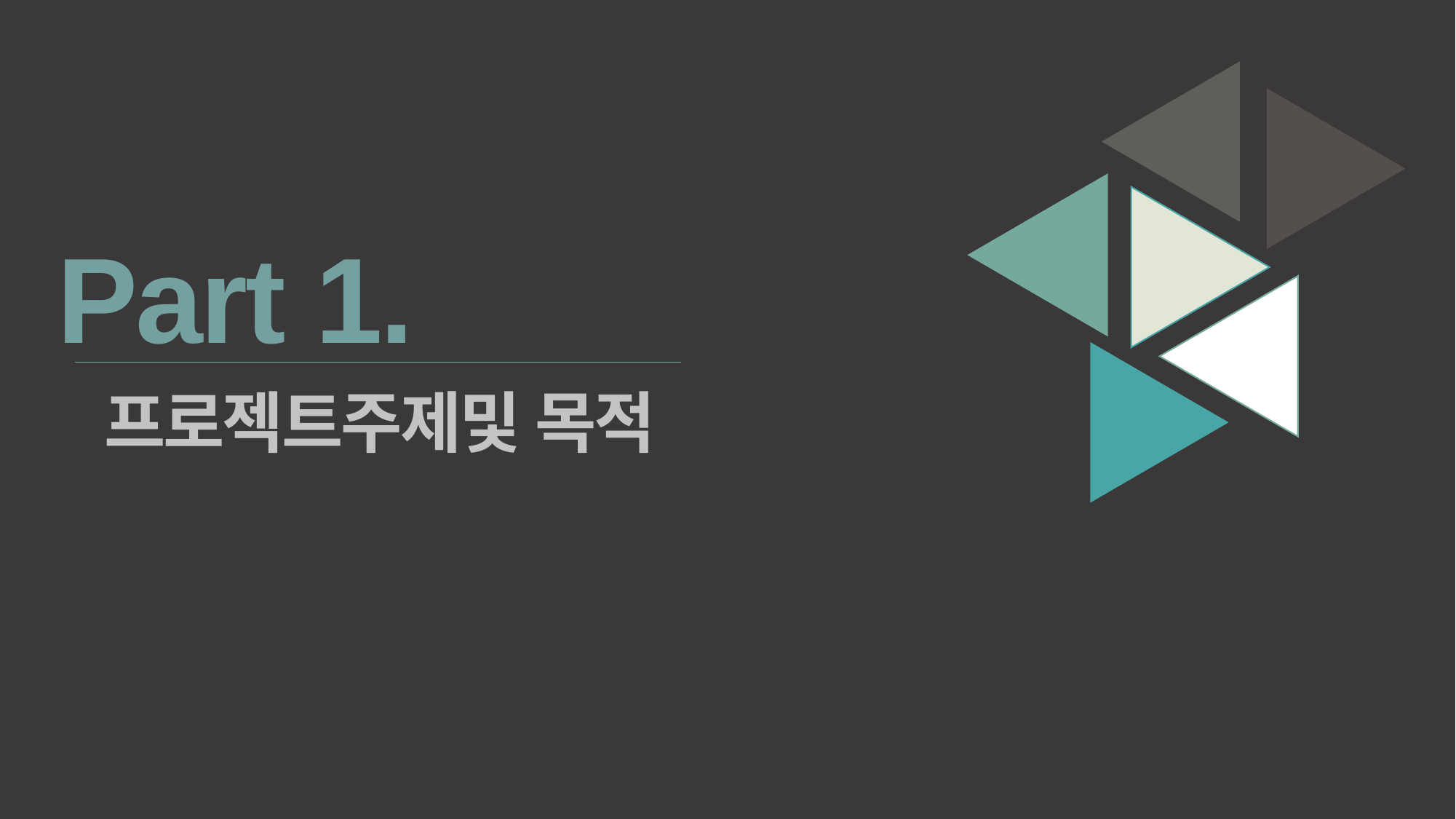

Part 1.
프로젝트주제및 목적

Copyrightⓒ. Saebyeol Yu. All Rights Reserved.